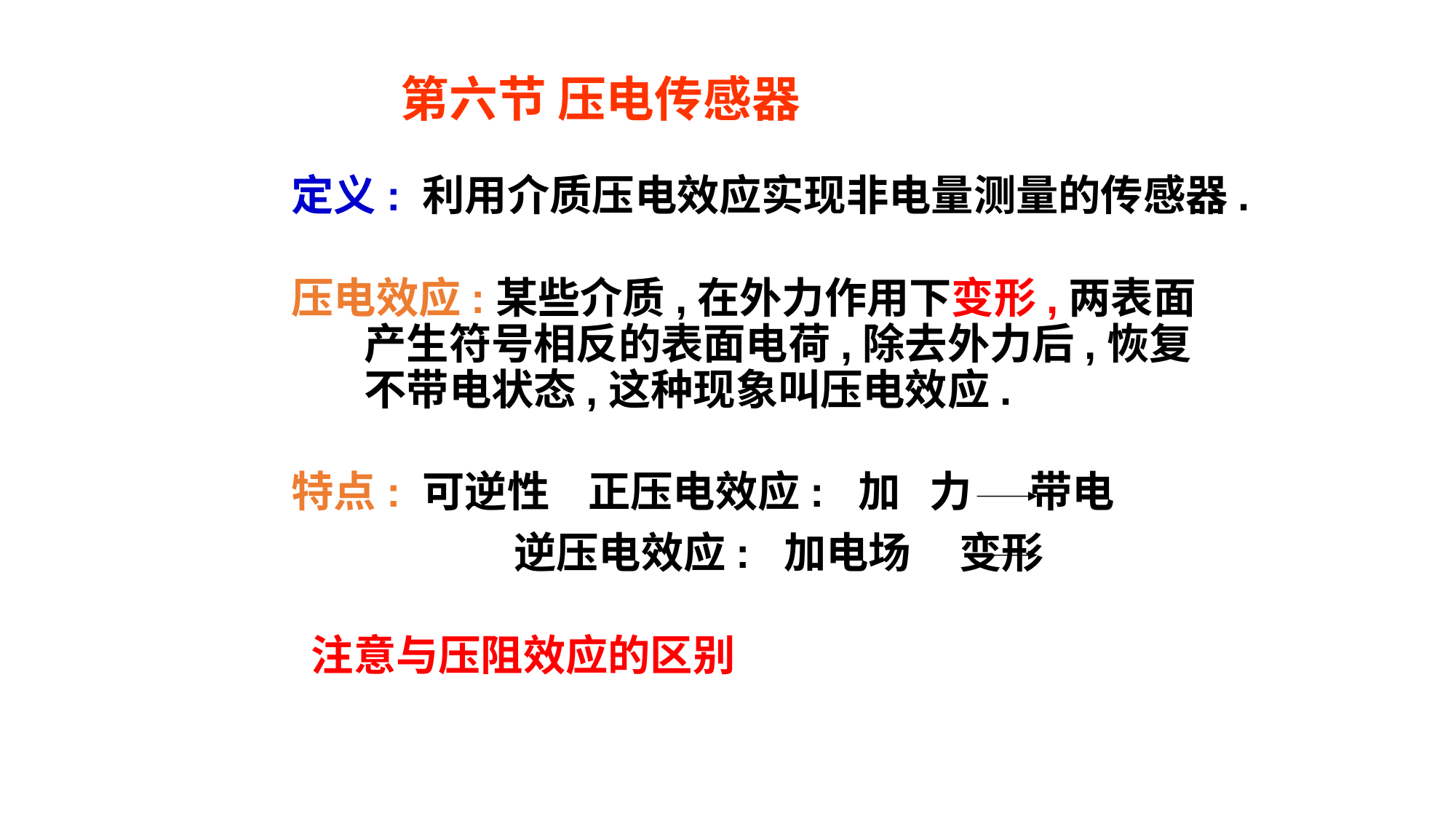

第六节 压电传感器
定义: 利用介质压电效应实现非电量测量的传感器.

压电效应:某些介质,在外力作用下变形,两表面产生符号相反的表面电荷,除去外力后,恢复不带电状态,这种现象叫压电效应.

特点: 可逆性    正压电效应:  加   力      带电
                      逆压电效应:  加电场     变形

 注意与压阻效应的区别